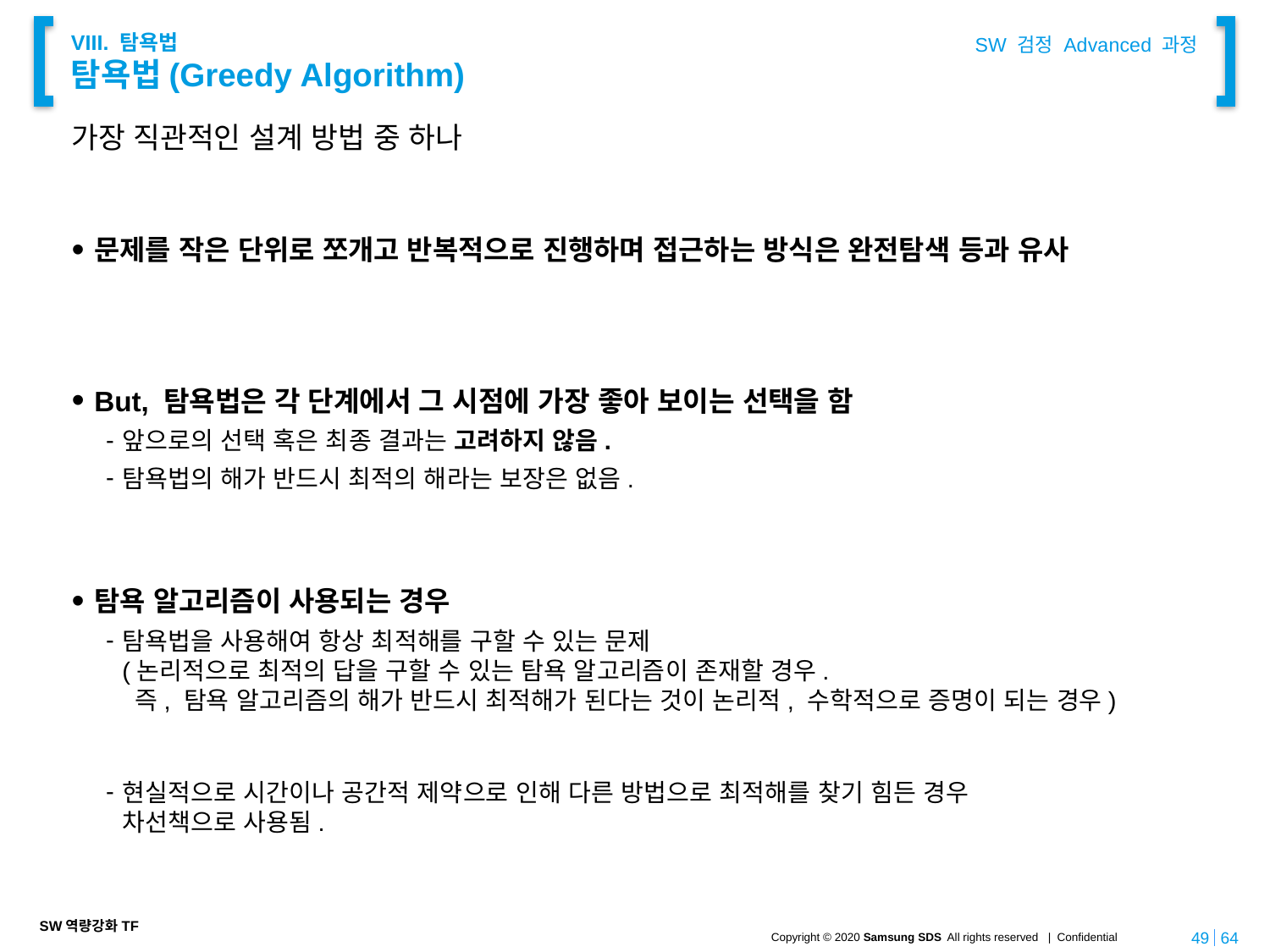

SW 검정 Advanced 과정
# VIII. 탐욕법 탐욕법(Greedy Algorithm)
가장 직관적인 설계 방법 중 하나
문제를 작은 단위로 쪼개고 반복적으로 진행하며 접근하는 방식은 완전탐색 등과 유사

But, 탐욕법은 각 단계에서 그 시점에 가장 좋아 보이는 선택을 함
앞으로의 선택 혹은 최종 결과는 고려하지 않음.
탐욕법의 해가 반드시 최적의 해라는 보장은 없음.

탐욕 알고리즘이 사용되는 경우
탐욕법을 사용해여 항상 최적해를 구할 수 있는 문제
(논리적으로 최적의 답을 구할 수 있는 탐욕 알고리즘이 존재할 경우.
 즉, 탐욕 알고리즘의 해가 반드시 최적해가 된다는 것이 논리적, 수학적으로 증명이 되는 경우)

현실적으로 시간이나 공간적 제약으로 인해 다른 방법으로 최적해를 찾기 힘든 경우
차선책으로 사용됨.